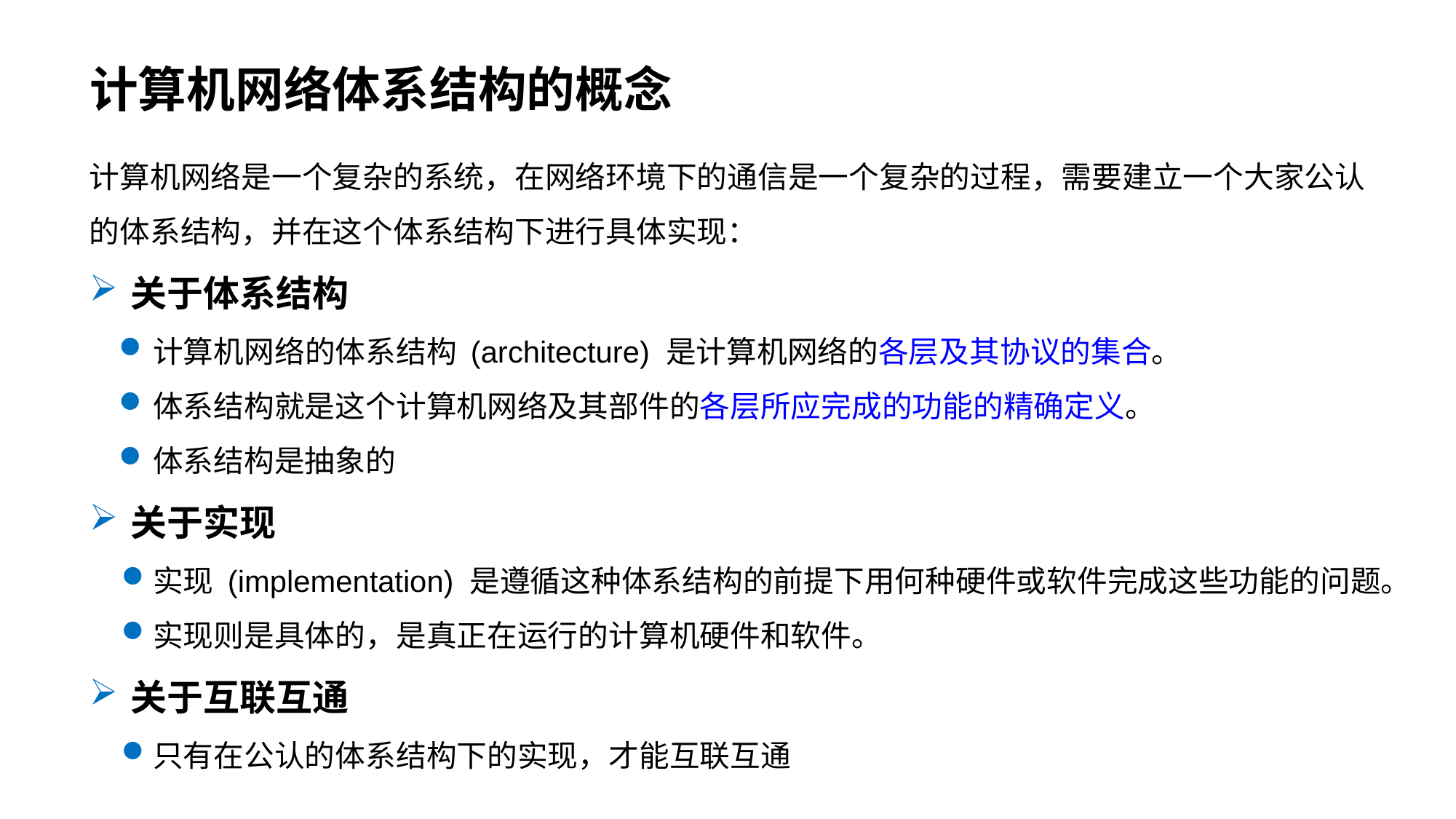

# 计算机网络体系结构的概念
计算机网络是一个复杂的系统，在网络环境下的通信是一个复杂的过程，需要建立一个大家公认的体系结构，并在这个体系结构下进行具体实现：
关于体系结构
计算机网络的体系结构 (architecture) 是计算机网络的各层及其协议的集合。
体系结构就是这个计算机网络及其部件的各层所应完成的功能的精确定义。
体系结构是抽象的
关于实现
实现 (implementation) 是遵循这种体系结构的前提下用何种硬件或软件完成这些功能的问题。
实现则是具体的，是真正在运行的计算机硬件和软件。
关于互联互通
只有在公认的体系结构下的实现，才能互联互通